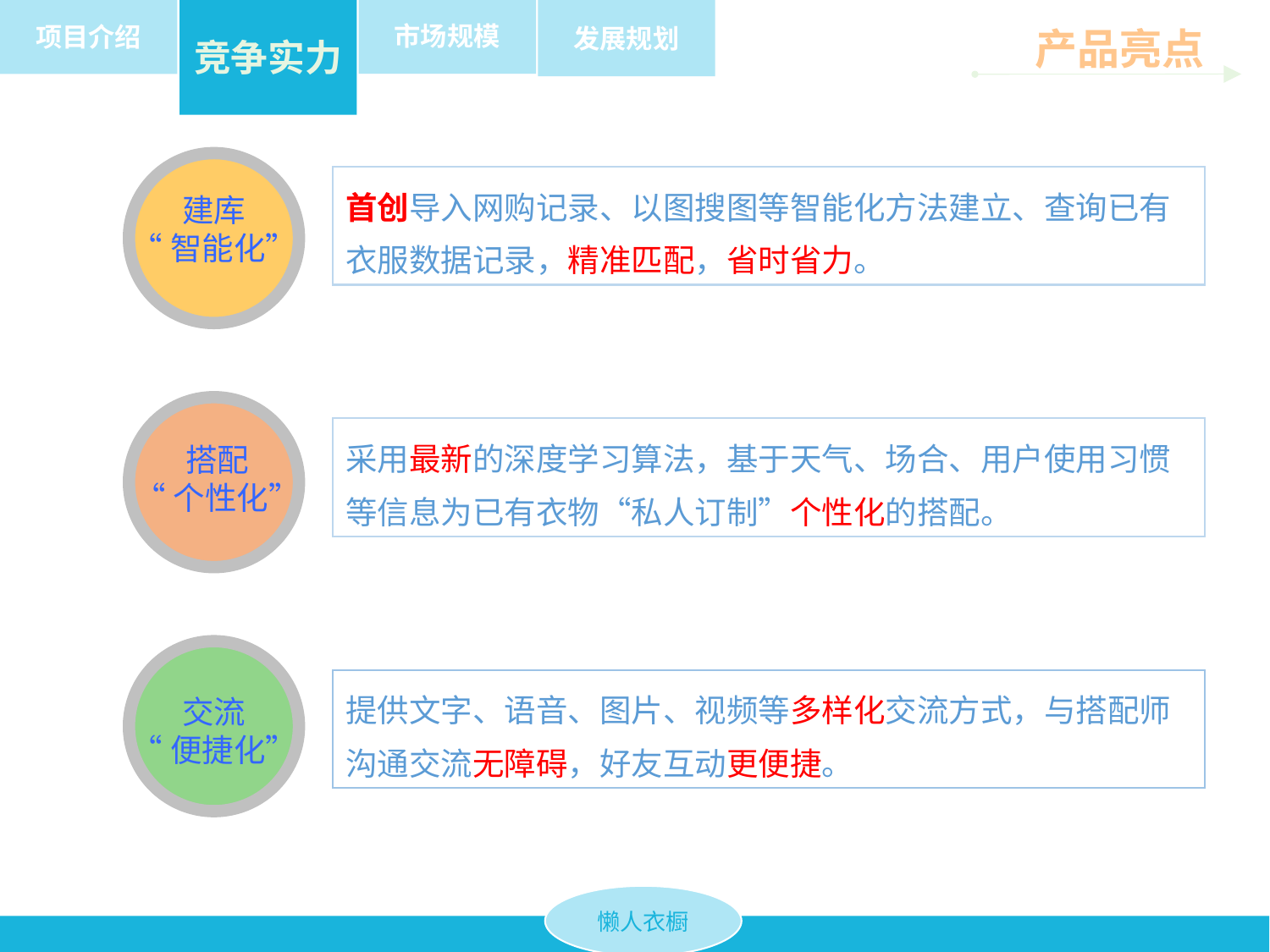

发展规划
市场规模
项目介绍
竞争实力
产品亮点

首创导入网购记录、以图搜图等智能化方法建立、查询已有衣服数据记录，精准匹配，省时省力。
建库
“智能化”

采用最新的深度学习算法，基于天气、场合、用户使用习惯等信息为已有衣物“私人订制”个性化的搭配。
搭配
“个性化”

提供文字、语音、图片、视频等多样化交流方式，与搭配师沟通交流无障碍，好友互动更便捷。
交流
“便捷化”
懒人衣橱